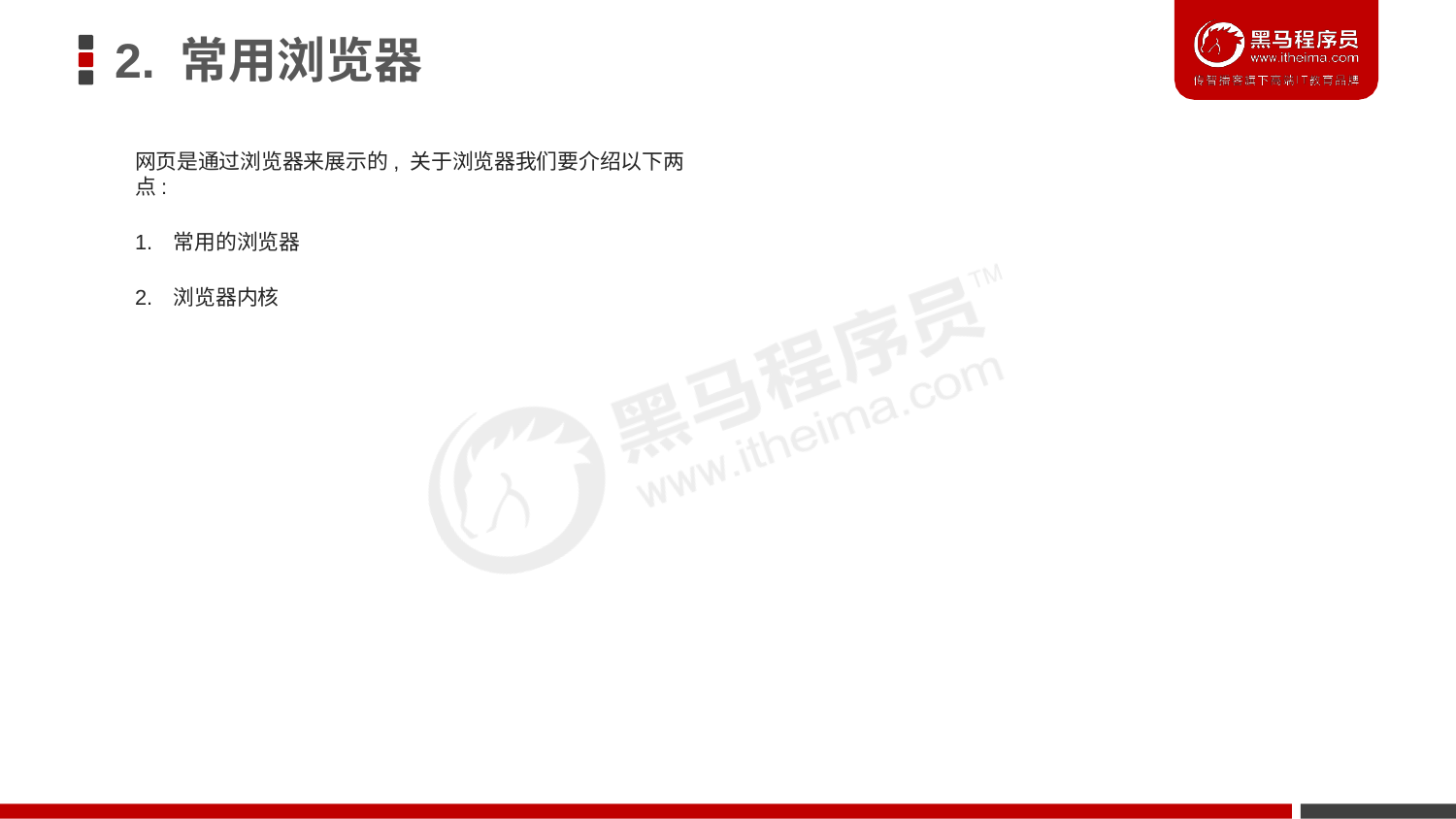

# 2. 常用浏览器
网页是通过浏览器来展示的, 关于浏览器我们要介绍以下两点:

1.  常用的浏览器

2.  浏览器内核